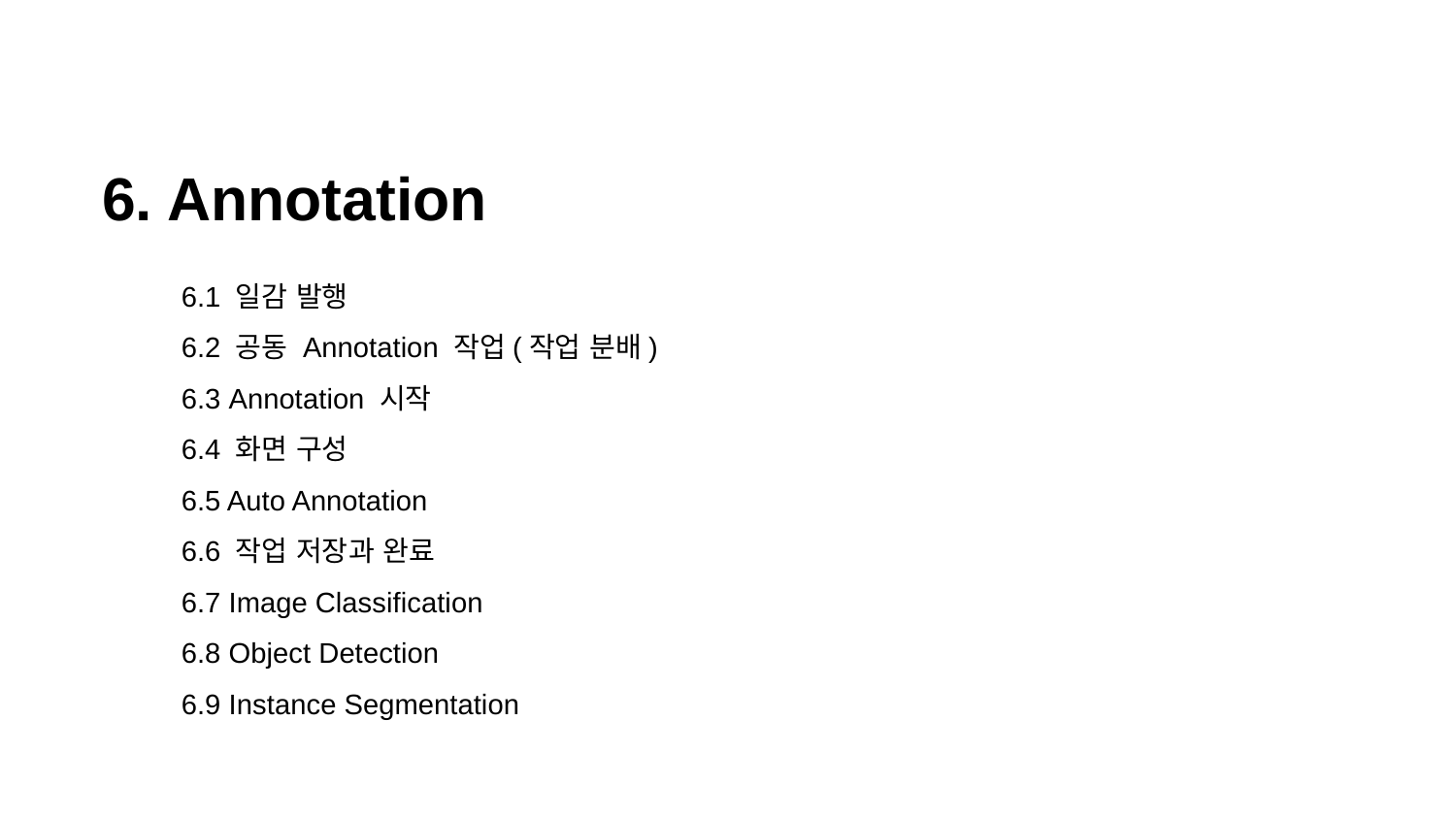

6. Annotation
 6.1 일감 발행
 6.2 공동 Annotation 작업(작업 분배)
 6.3 Annotation 시작
 6.4 화면 구성
 6.5 Auto Annotation
 6.6 작업 저장과 완료
 6.7 Image Classification
 6.8 Object Detection
 6.9 Instance Segmentation